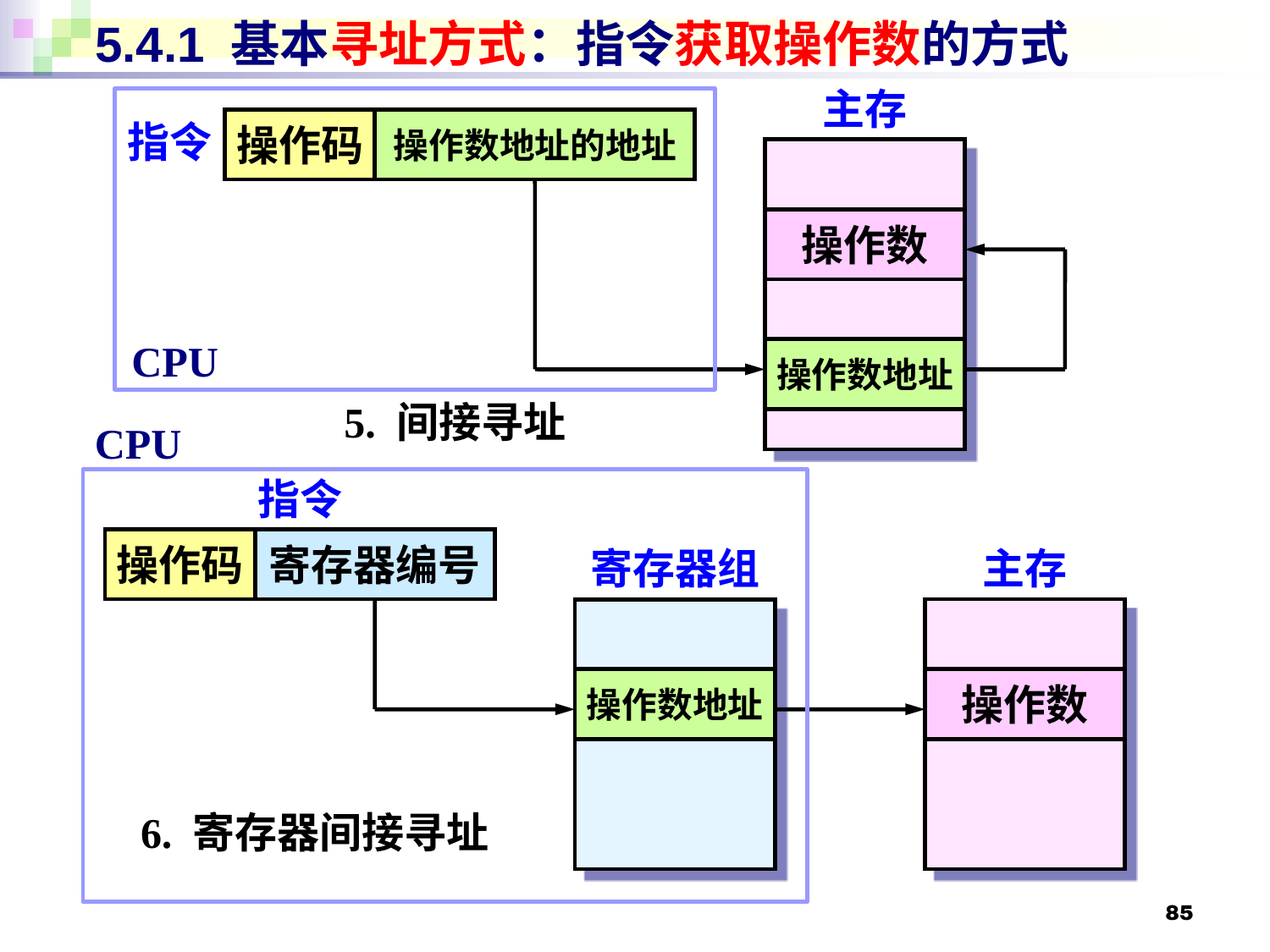

# 5.4.1 基本寻址方式：指令获取操作数的方式
主存

指令
操作码
操作数地址的地址

操作数

CPU
操作数地址

5. 间接寻址
CPU
指令

操作码
寄存器编号
寄存器组
主存

操作数
操作数地址

6. 寄存器间接寻址
85